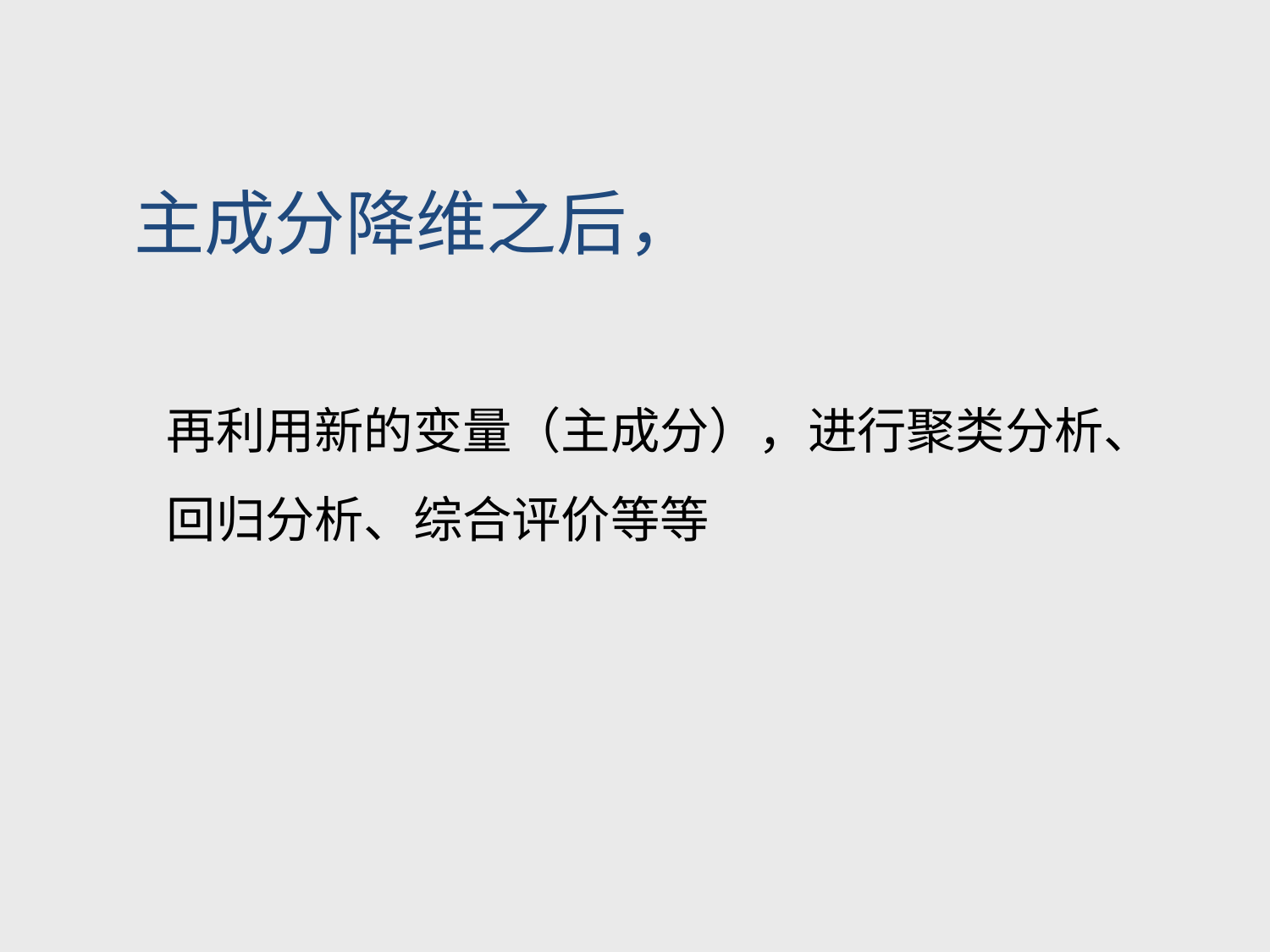

# 主成分降维之后，
再利用新的变量（主成分），进行聚类分析、回归分析、综合评价等等